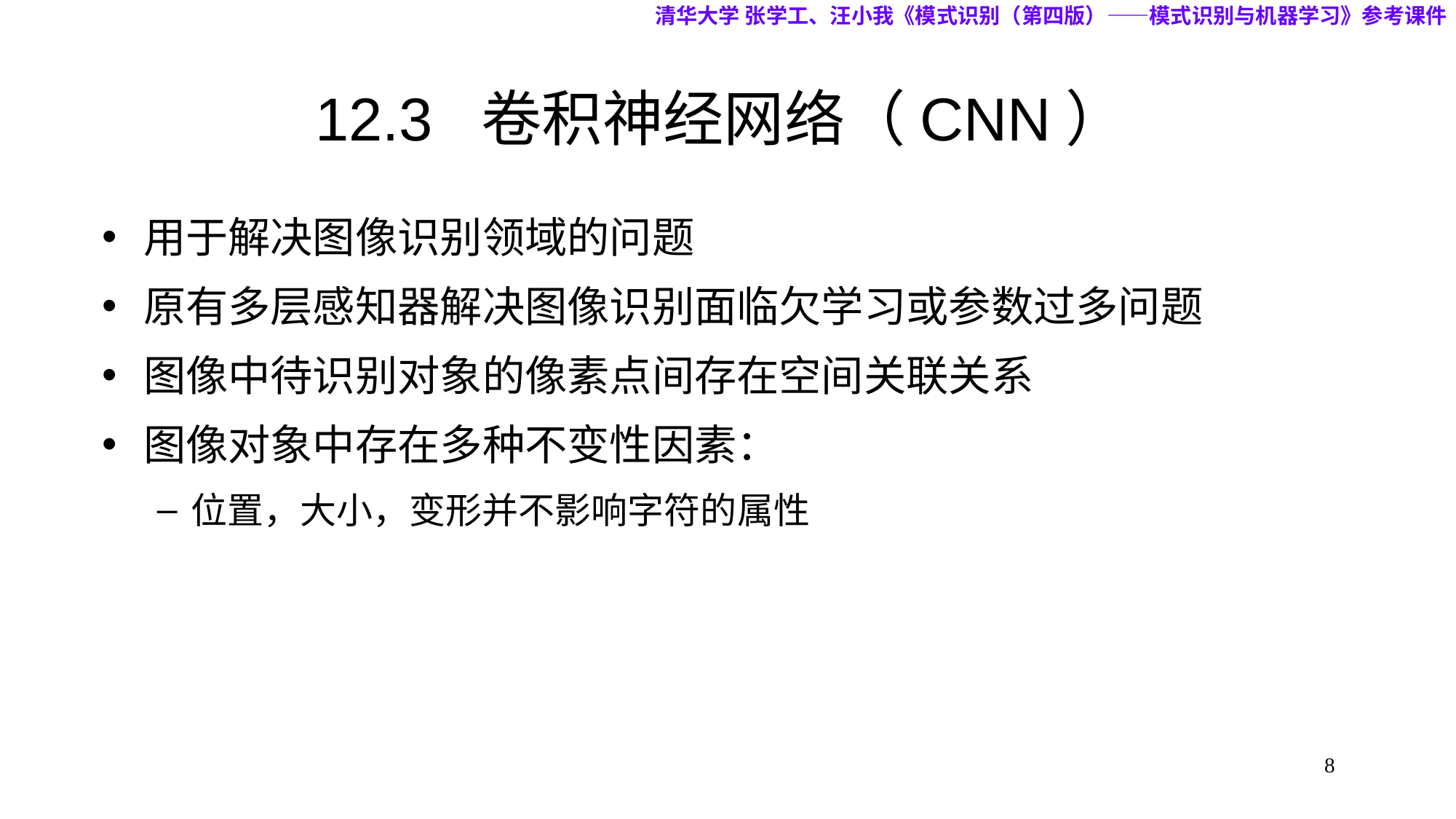

清华大学 张学工、汪小我《模式识别（第四版）——模式识别与机器学习》参考课件
# 12.3  卷积神经网络（CNN）
用于解决图像识别领域的问题
原有多层感知器解决图像识别面临欠学习或参数过多问题
图像中待识别对象的像素点间存在空间关联关系
图像对象中存在多种不变性因素：
位置，大小，变形并不影响字符的属性
8